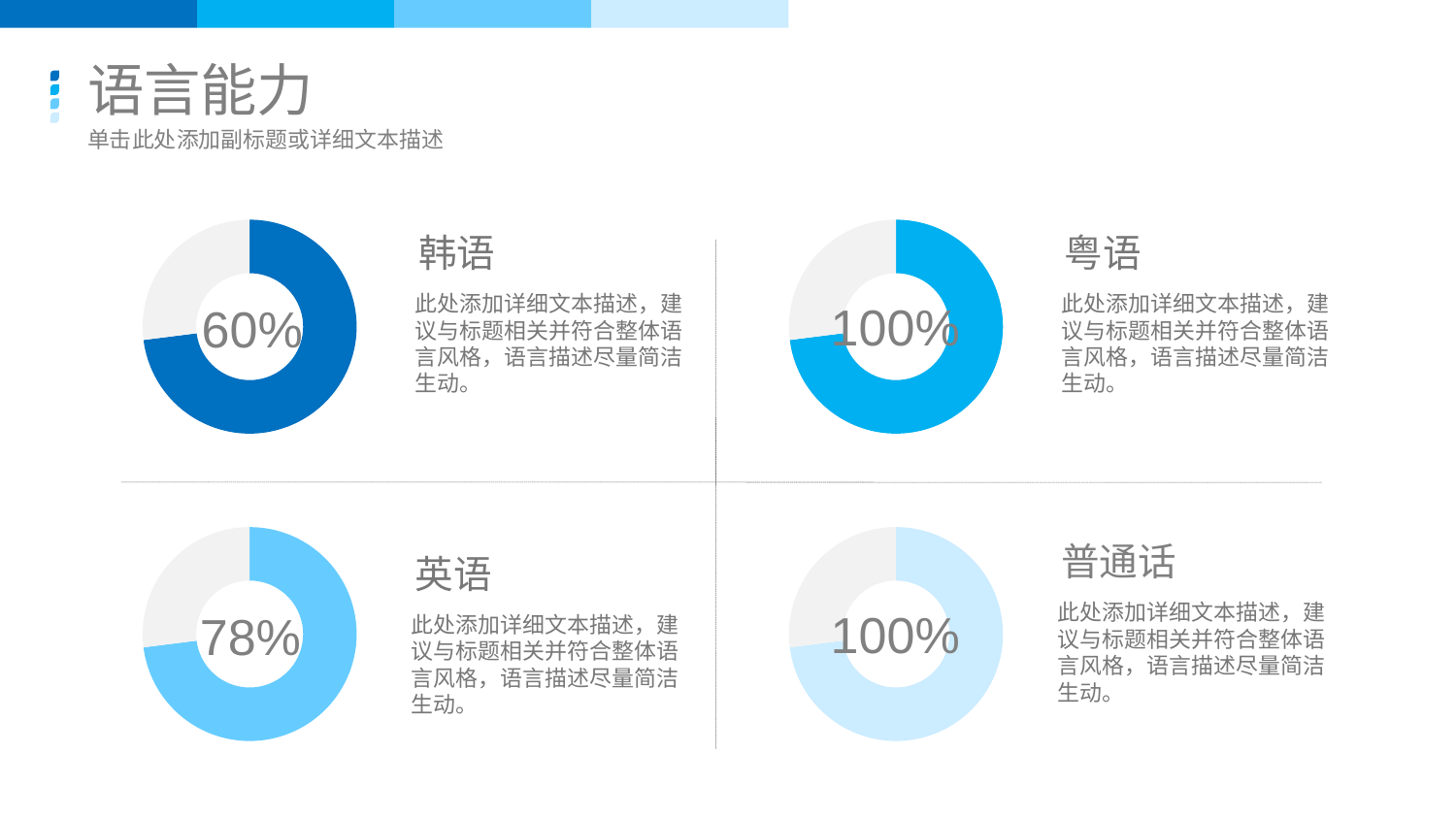

语言能力
单击此处添加副标题或详细文本描述

### Chart

| Category | Column1 |
|---|---|
|  | 73.0 |
|  | 27.0 |
60%

### Chart

| Category | Column1 |
|---|---|
|  | 73.0 |
|  | 27.0 |
100%
韩语
粤语
此处添加详细文本描述，建议与标题相关并符合整体语言风格，语言描述尽量简洁生动。
此处添加详细文本描述，建议与标题相关并符合整体语言风格，语言描述尽量简洁生动。

### Chart

| Category | Column1 |
|---|---|
|  | 73.0 |
|  | 27.0 |
78%

### Chart

| Category | Column1 |
|---|---|
|  | 73.0 |
|  | 27.0 |
100%
普通话
英语
此处添加详细文本描述，建议与标题相关并符合整体语言风格，语言描述尽量简洁生动。
此处添加详细文本描述，建议与标题相关并符合整体语言风格，语言描述尽量简洁生动。